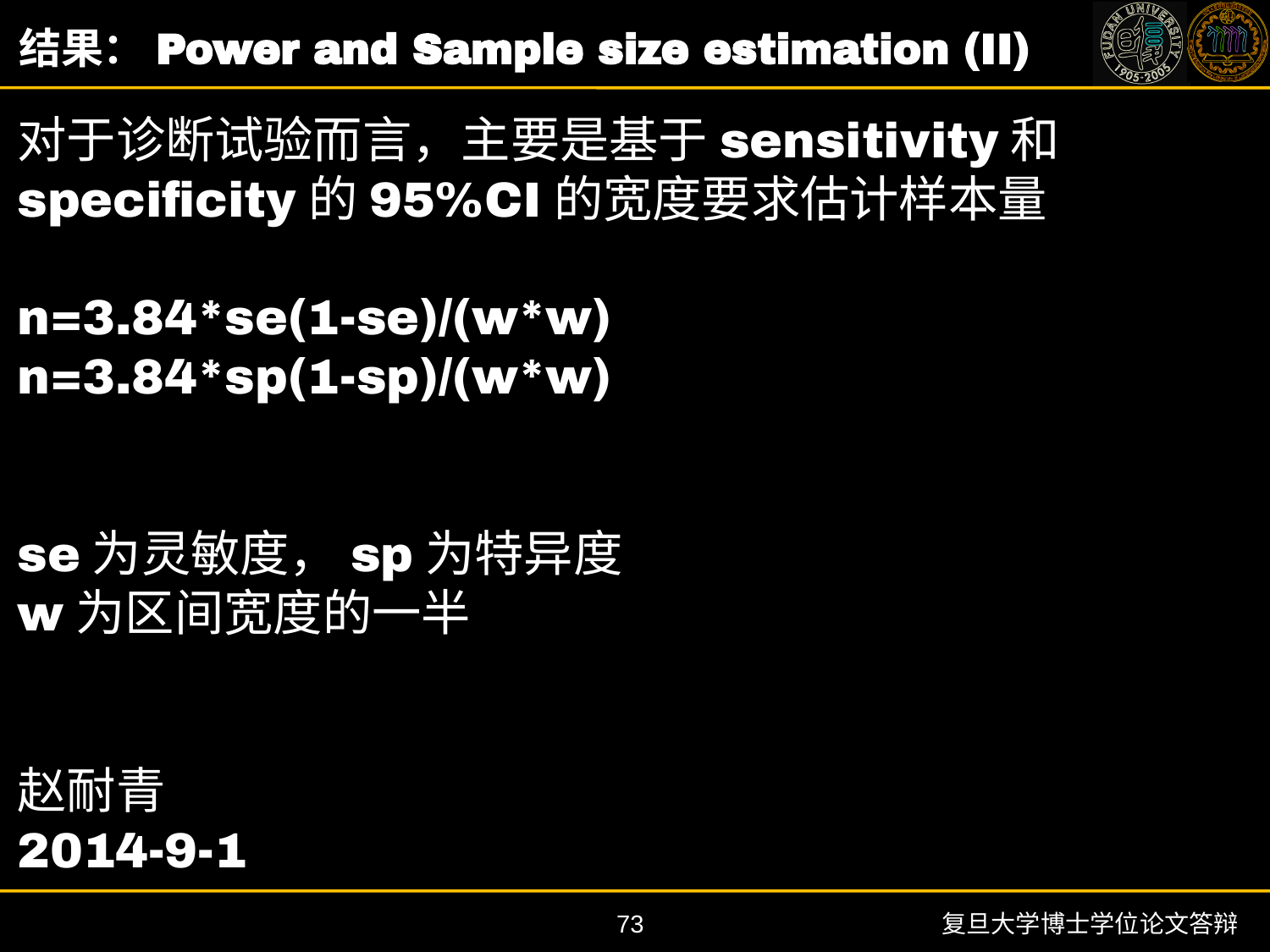

结果：Power and Sample size estimation (II)
对于诊断试验而言，主要是基于sensitivity和specificity的95%CI的宽度要求估计样本量

n=3.84*se(1-se)/(w*w)
n=3.84*sp(1-sp)/(w*w)

se为灵敏度，sp为特异度
w为区间宽度的一半

赵耐青
2014-9-1
73
复旦大学博士学位论文答辩